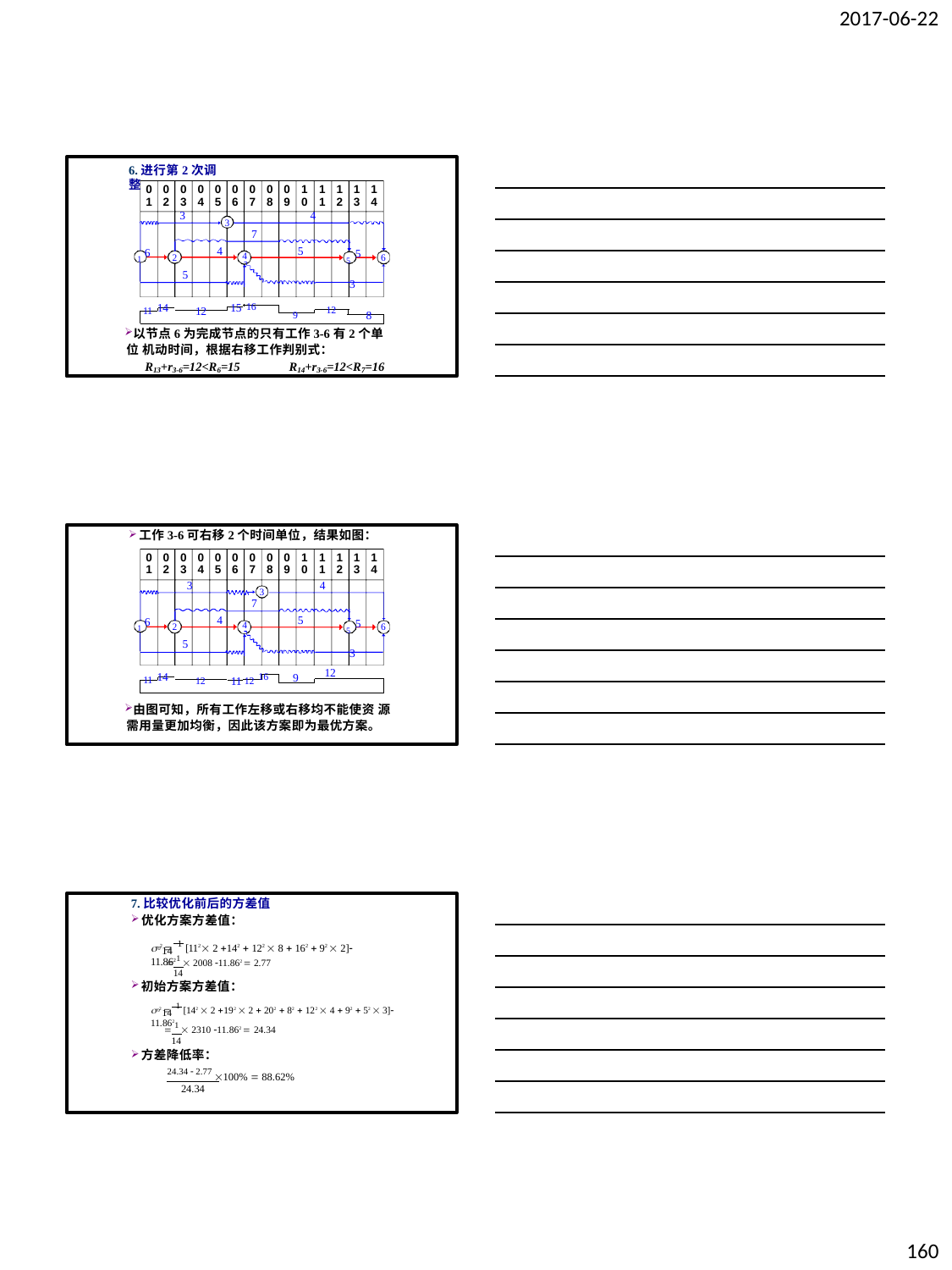

2017-06-22

6.进行第2次调整

| 0 1 | 0 2 | 0 3 | 0 4 | 0 5 | 0 6 | 0 7 | 0 8 | 0 9 | 1 0 | 1 1 | 1 2 | 1 3 | 1 4 |
| --- | --- | --- | --- | --- | --- | --- | --- | --- | --- | --- | --- | --- | --- |

3
4
3

7
1 6
4
5
5 5
3
4
2
6

5

11  14	15 16
12	12
9	8

以节点6为完成节点的只有工作3-6有2个单位 机动时间，根据右移工作判别式：
R13+r3-6=12<R6=15	R14+r3-6=12<R7=16

工作3-6可右移2个时间单位，结果如图：

| 0 1 | 0 2 | 0 3 | 0 4 | 0 5 | 0 6 | 0 7 | 0 8 | 0 9 | 1 0 | 1 1 | 1 2 | 1 3 | 1 4 |
| --- | --- | --- | --- | --- | --- | --- | --- | --- | --- | --- | --- | --- | --- |

3
4
3

7
1 6
4
5
5 5
3
4
2

6
5

11 14
12
12	11 12 16
9

由图可知，所有工作左移或右移均不能使资 源需用量更加均衡，因此该方案即为最优方案。

7.比较优化前后的方差值
优化方案方差值：

σ 2 = 1 [112 × 2 +142 + 122 × 8 + 162 + 92 × 2]− 11.862
0 14
= 1 × 2008 −11.862 = 2.77
14
初始方案方差值：

σ 2 = 1 [142 × 2 +192 × 2 + 202 + 82 + 122 × 4 + 92 + 52 × 3]− 11.862
0 14
= 1 × 2310 −11.862 = 24.34
14
方差降低率：
24.34 − 2.77 ×100% = 88.62%
24.34

160